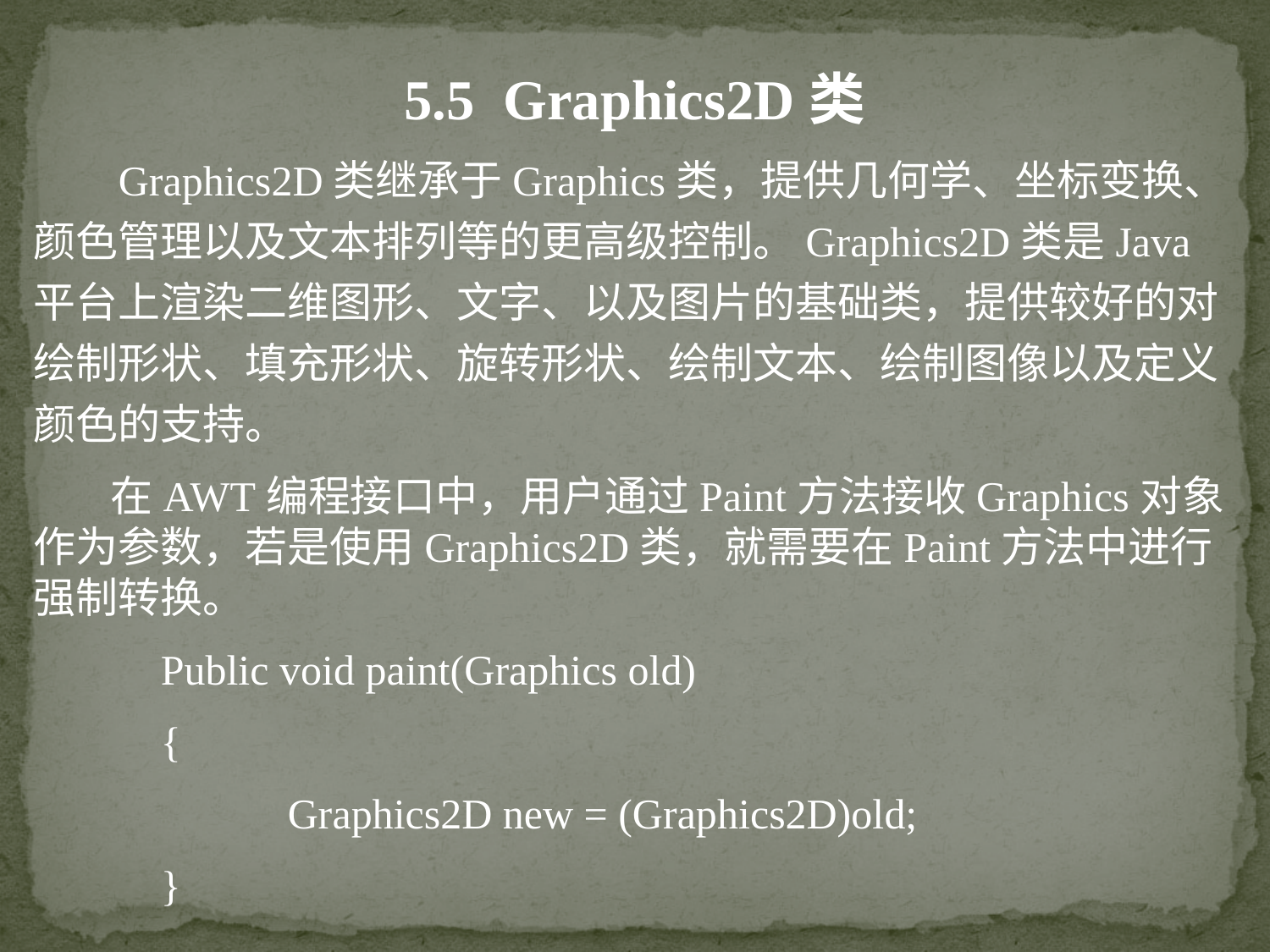

5.5  Graphics2D类
        Graphics2D类继承于Graphics类，提供几何学、坐标变换、颜色管理以及文本排列等的更高级控制。Graphics2D类是Java平台上渲染二维图形、文字、以及图片的基础类，提供较好的对绘制形状、填充形状、旋转形状、绘制文本、绘制图像以及定义颜色的支持。
       在AWT编程接口中，用户通过Paint方法接收Graphics对象作为参数，若是使用Graphics2D类，就需要在Paint方法中进行强制转换。
Public void paint(Graphics old)
{
	Graphics2D new = (Graphics2D)old;
}